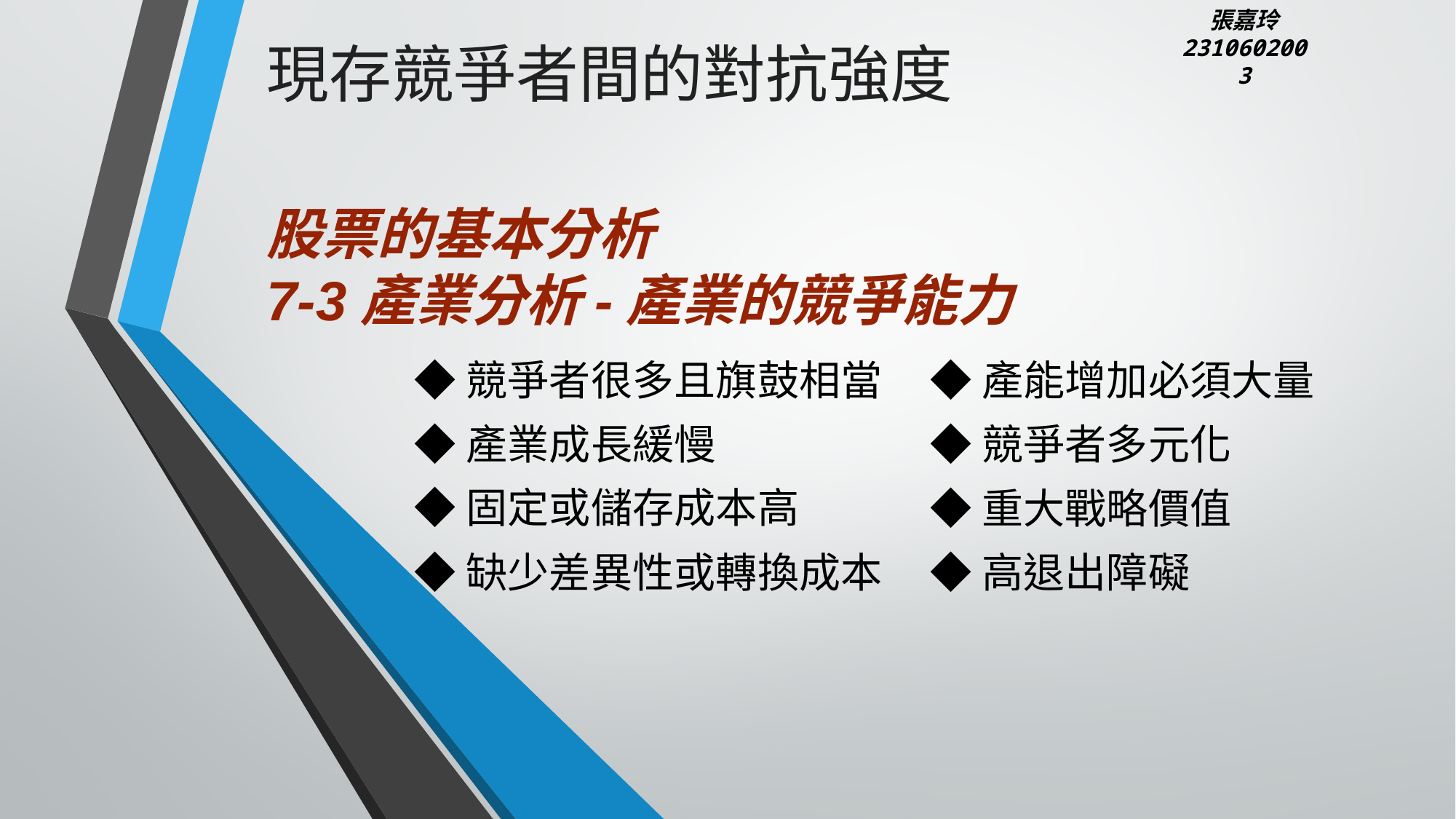

張嘉玲
2310602003
現存競爭者間的對抗強度
# 股票的基本分析 7-3產業分析-產業的競爭能力
◆競爭者很多且旗鼓相當
◆產業成長緩慢
◆固定或儲存成本高
◆缺少差異性或轉換成本
◆產能增加必須大量
◆競爭者多元化
◆重大戰略價值
◆高退出障礙